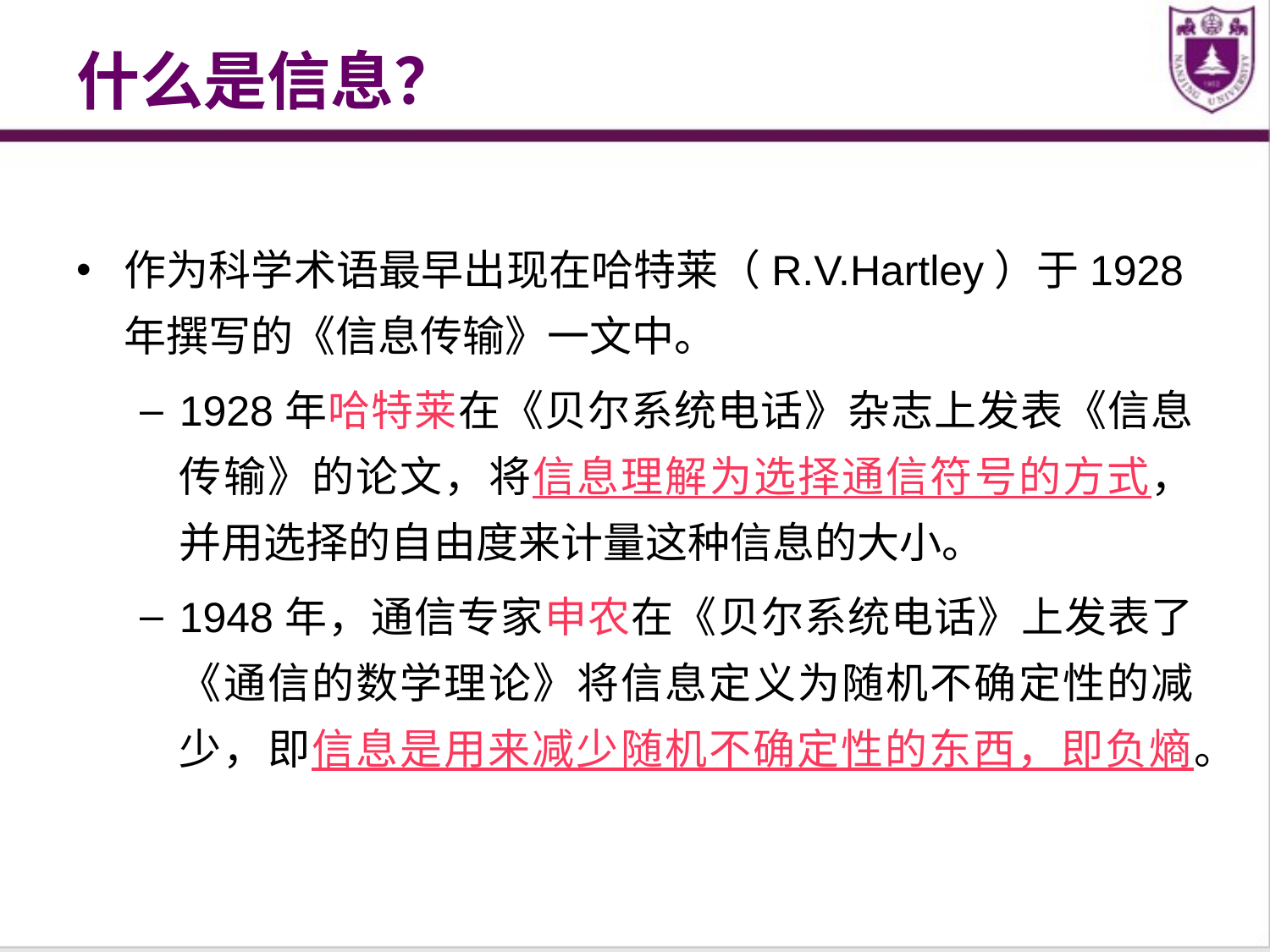

什么是信息？
作为科学术语最早出现在哈特莱（R.V.Hartley）于1928年撰写的《信息传输》一文中。
1928年哈特莱在《贝尔系统电话》杂志上发表《信息传输》的论文，将信息理解为选择通信符号的方式，并用选择的自由度来计量这种信息的大小。
1948年，通信专家申农在《贝尔系统电话》上发表了《通信的数学理论》将信息定义为随机不确定性的减少，即信息是用来减少随机不确定性的东西，即负熵。